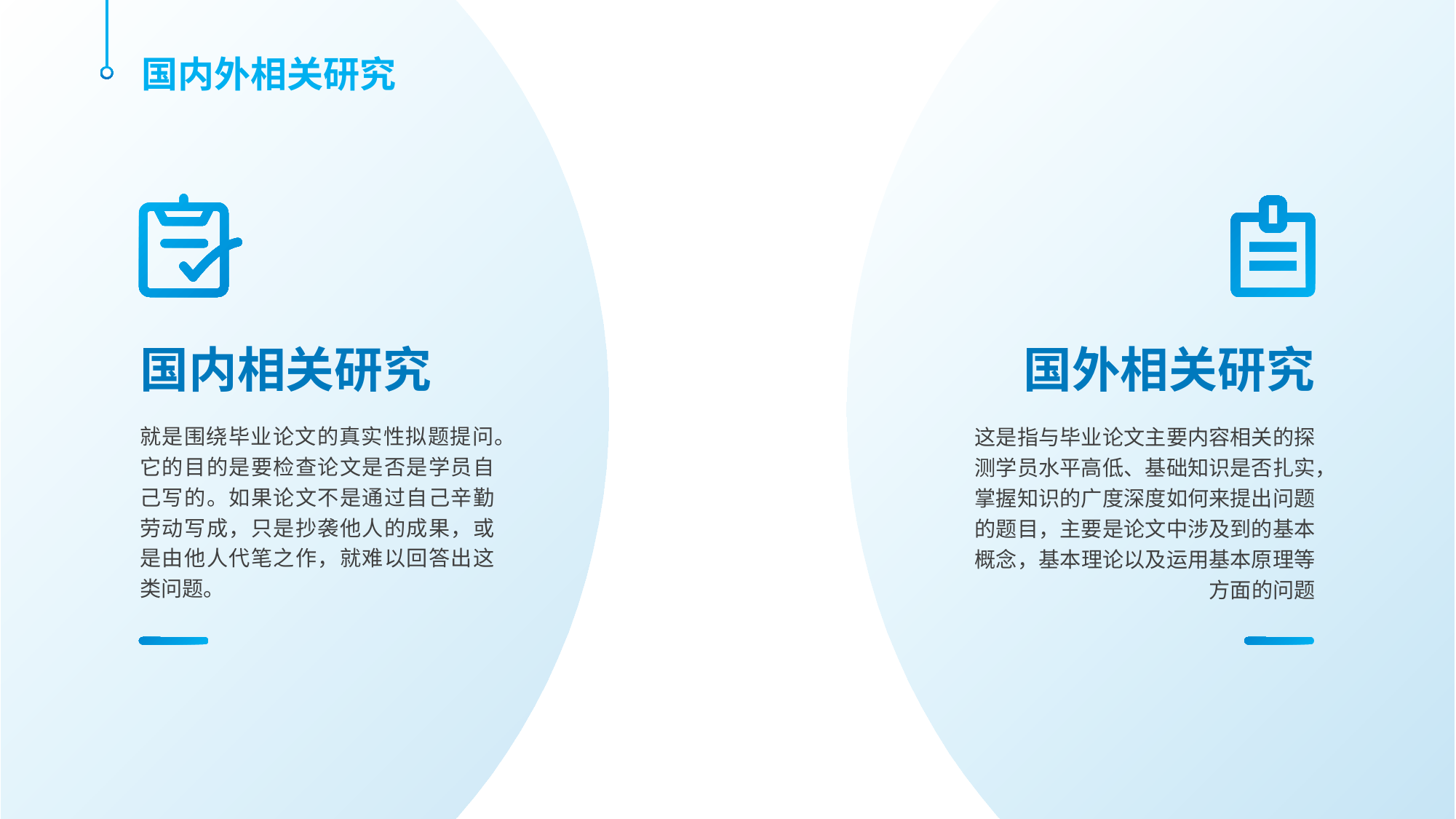

国内外相关研究

国外相关研究
国内相关研究
就是围绕毕业论文的真实性拟题提问。它的目的是要检查论文是否是学员自己写的。如果论文不是通过自己辛勤劳动写成，只是抄袭他人的成果，或是由他人代笔之作，就难以回答出这类问题。
这是指与毕业论文主要内容相关的探测学员水平高低、基础知识是否扎实，掌握知识的广度深度如何来提出问题的题目，主要是论文中涉及到的基本概念，基本理论以及运用基本原理等方面的问题